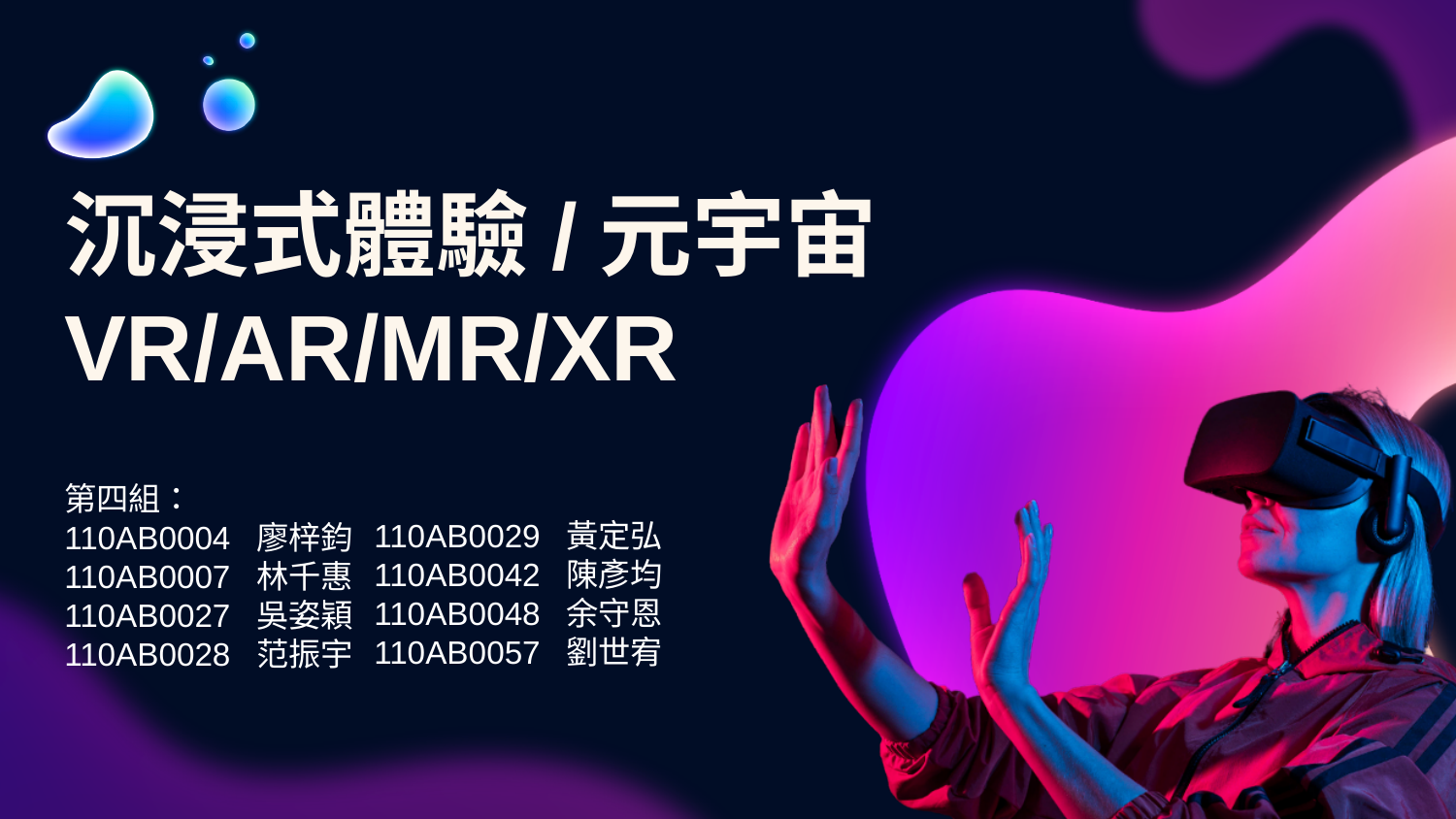

沉浸式體驗/元宇宙
VR/AR/MR/XR
第四組：
110AB0004  廖梓鈞
110AB0007  林千惠
110AB0027  吳姿穎
110AB0028  范振宇

110AB0029  黃定弘
110AB0042  陳彥均
110AB0048  余守恩
110AB0057  劉世宥